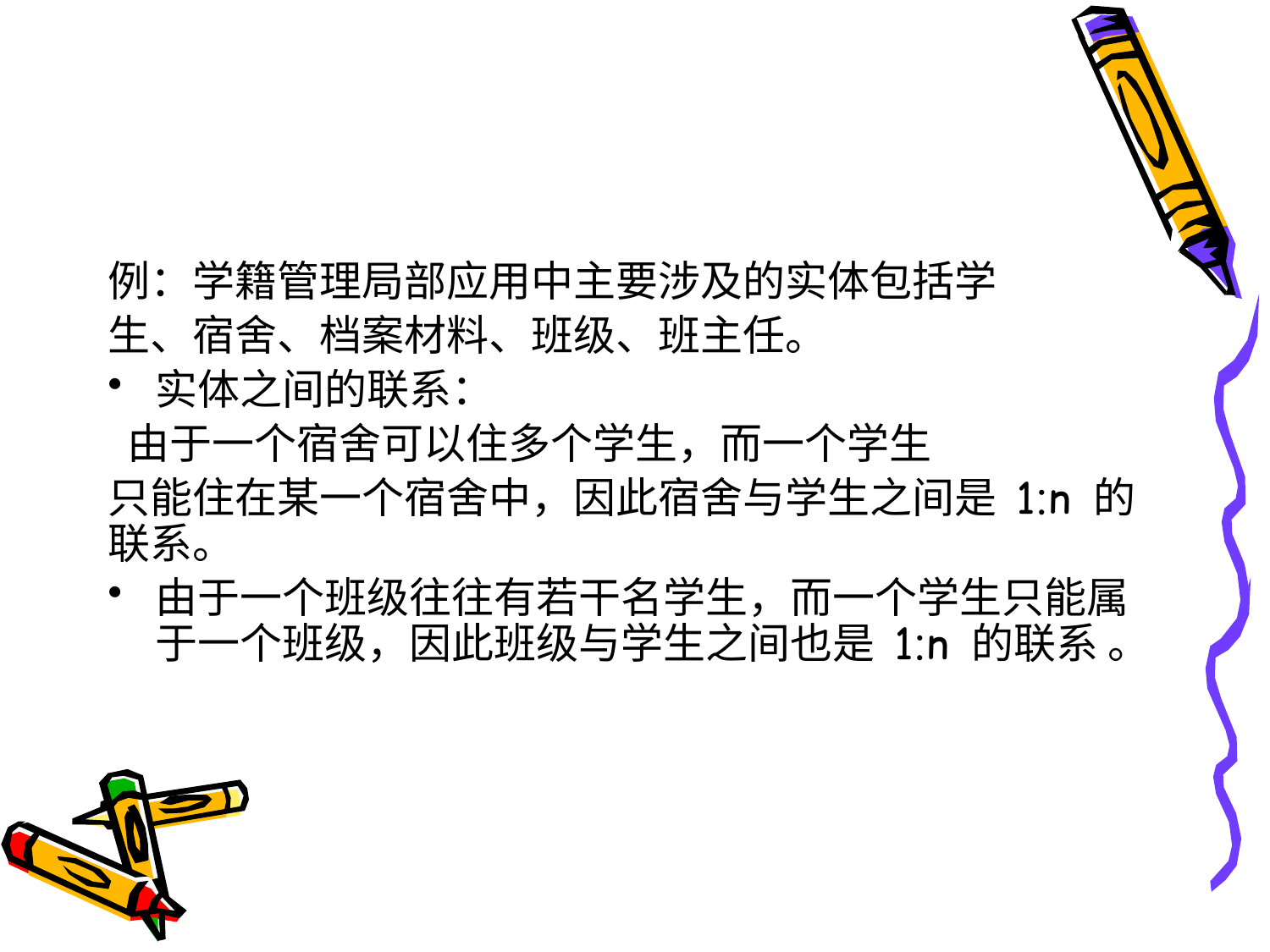

#
例：学籍管理局部应用中主要涉及的实体包括学
生、宿舍、档案材料、班级、班主任。
实体之间的联系：
 由于一个宿舍可以住多个学生，而一个学生
只能住在某一个宿舍中，因此宿舍与学生之间是 1:n 的联系。
由于一个班级往往有若干名学生，而一个学生只能属于一个班级，因此班级与学生之间也是 1:n 的联系 。